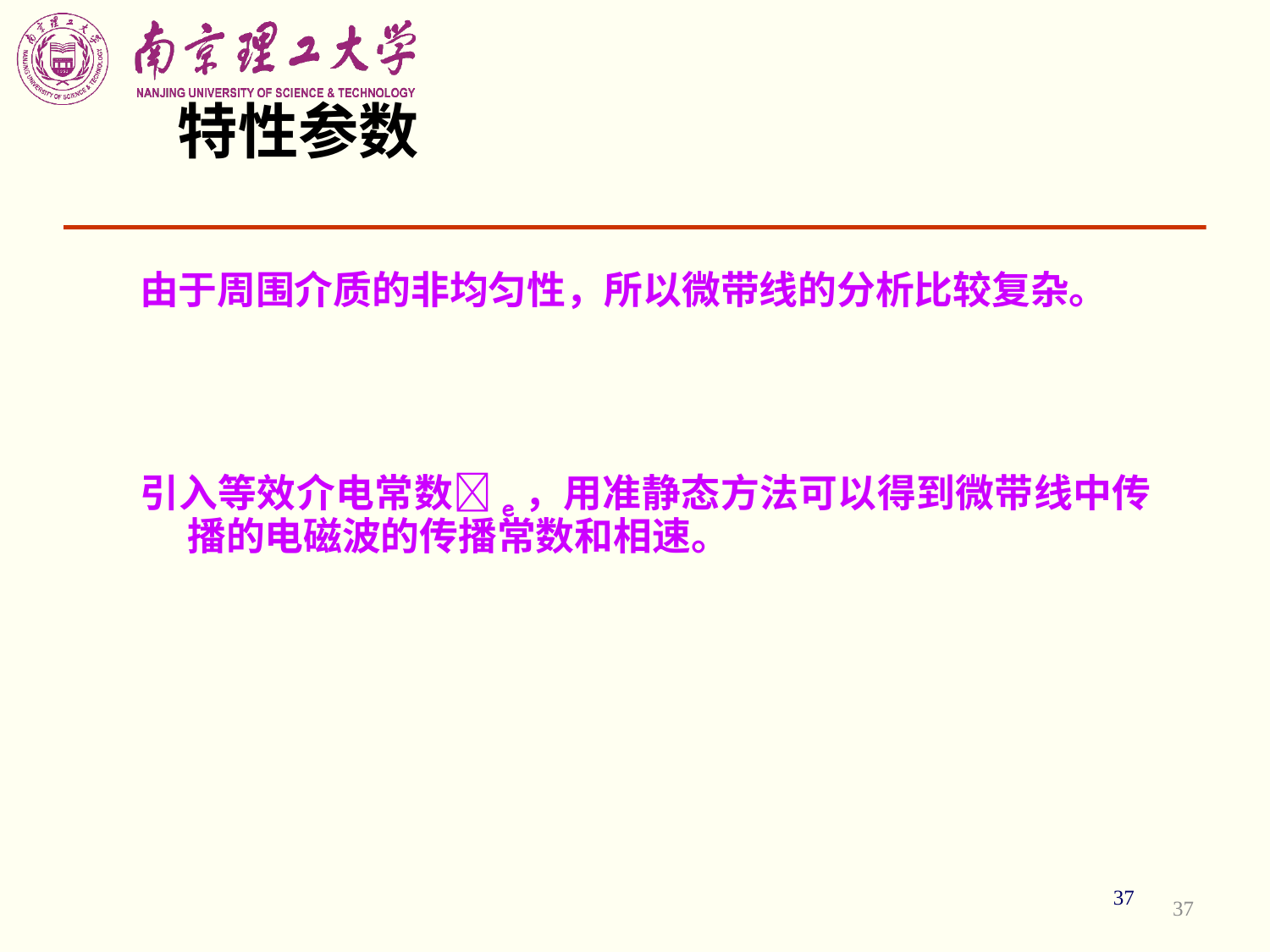

# 特性参数
由于周围介质的非均匀性，所以微带线的分析比较复杂。

引入等效介电常数εe，用准静态方法可以得到微带线中传播的电磁波的传播常数和相速。

37